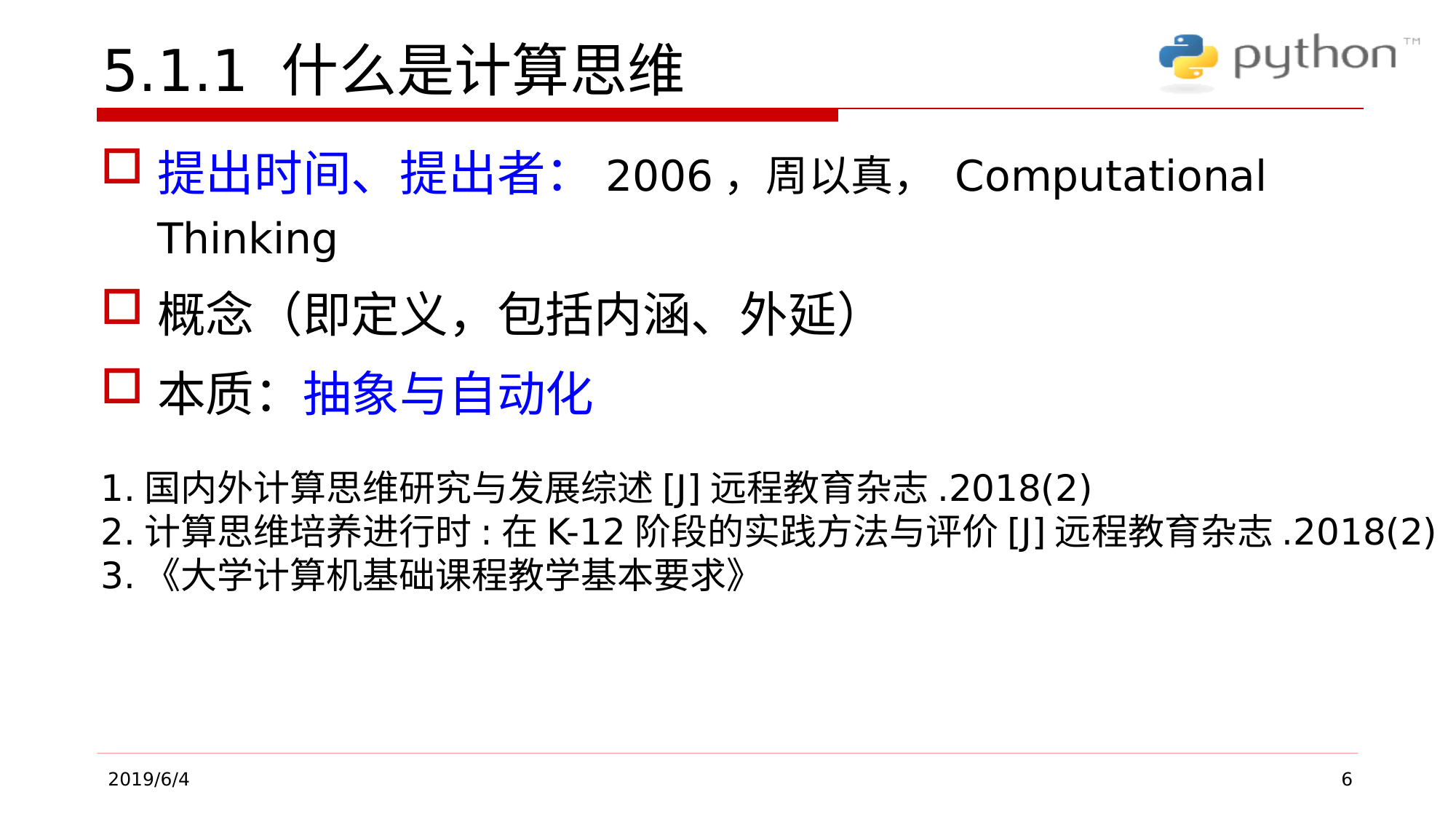

# 5.1.1 什么是计算思维
提出时间、提出者：2006，周以真， Computational Thinking
概念（即定义，包括内涵、外延）
本质：抽象与自动化
1.国内外计算思维研究与发展综述[J]远程教育杂志.2018(2)
2.计算思维培养进行时:在K-12阶段的实践方法与评价[J]远程教育杂志.2018(2)
3.《大学计算机基础课程教学基本要求》
6
2019/6/4